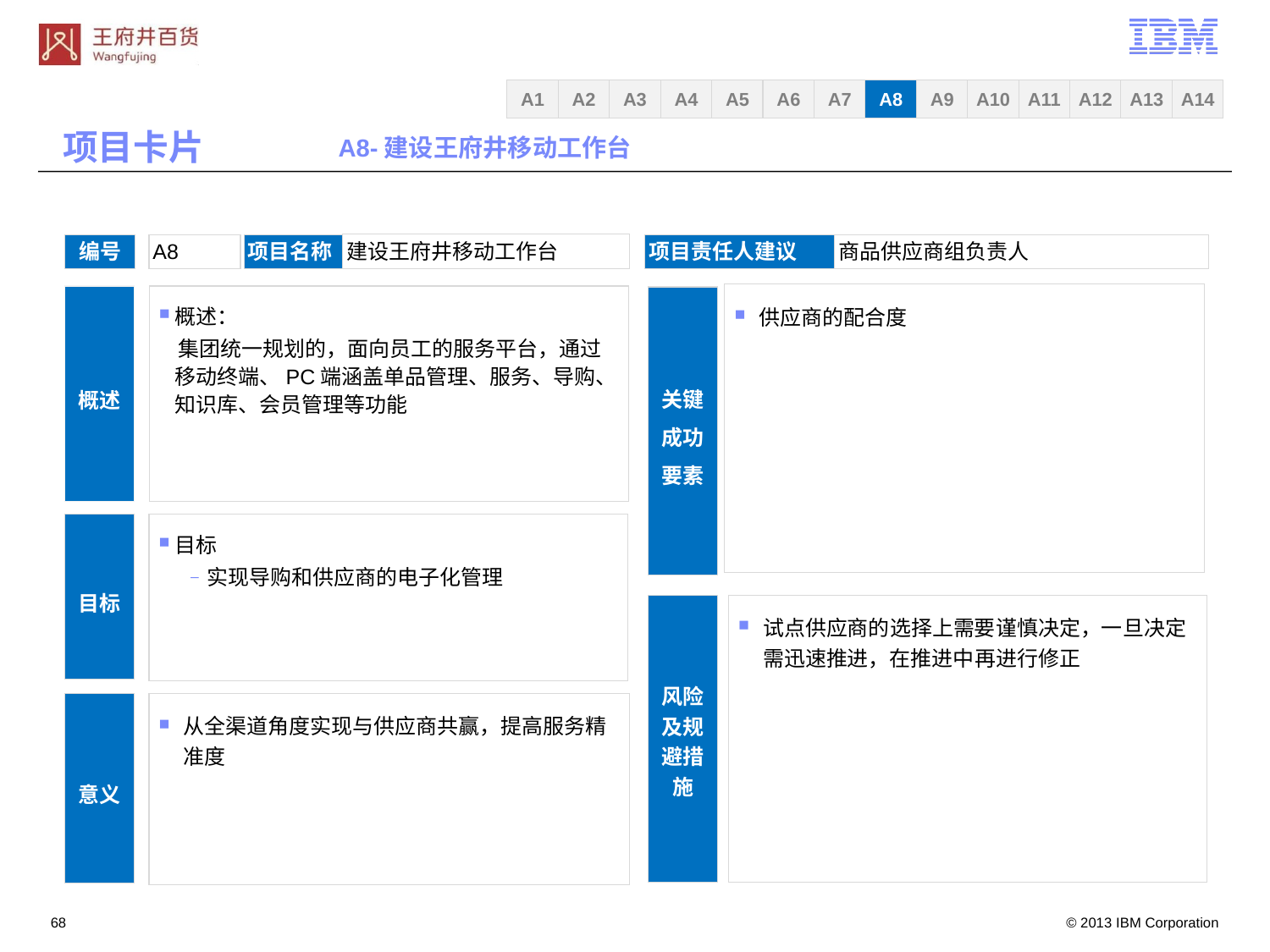

A3
A4
A5
A6
A7
A8
A9
A10
A11
A12
A13
A14
A1
A2
项目卡片
A8-建设王府井移动工作台
建设王府井移动工作台
编号
A8
项目名称
项目责任人建议
商品供应商组负责人
供应商的配合度
概述
概述：
   集团统一规划的，面向员工的服务平台，通过移动终端、PC端涵盖单品管理、服务、导购、知识库、会员管理等功能

关键成功要素
目标
实现导购和供应商的电子化管理
目标
风险及规避措施
试点供应商的选择上需要谨慎决定，一旦决定需迅速推进，在推进中再进行修正
从全渠道角度实现与供应商共赢，提高服务精准度
意义
68